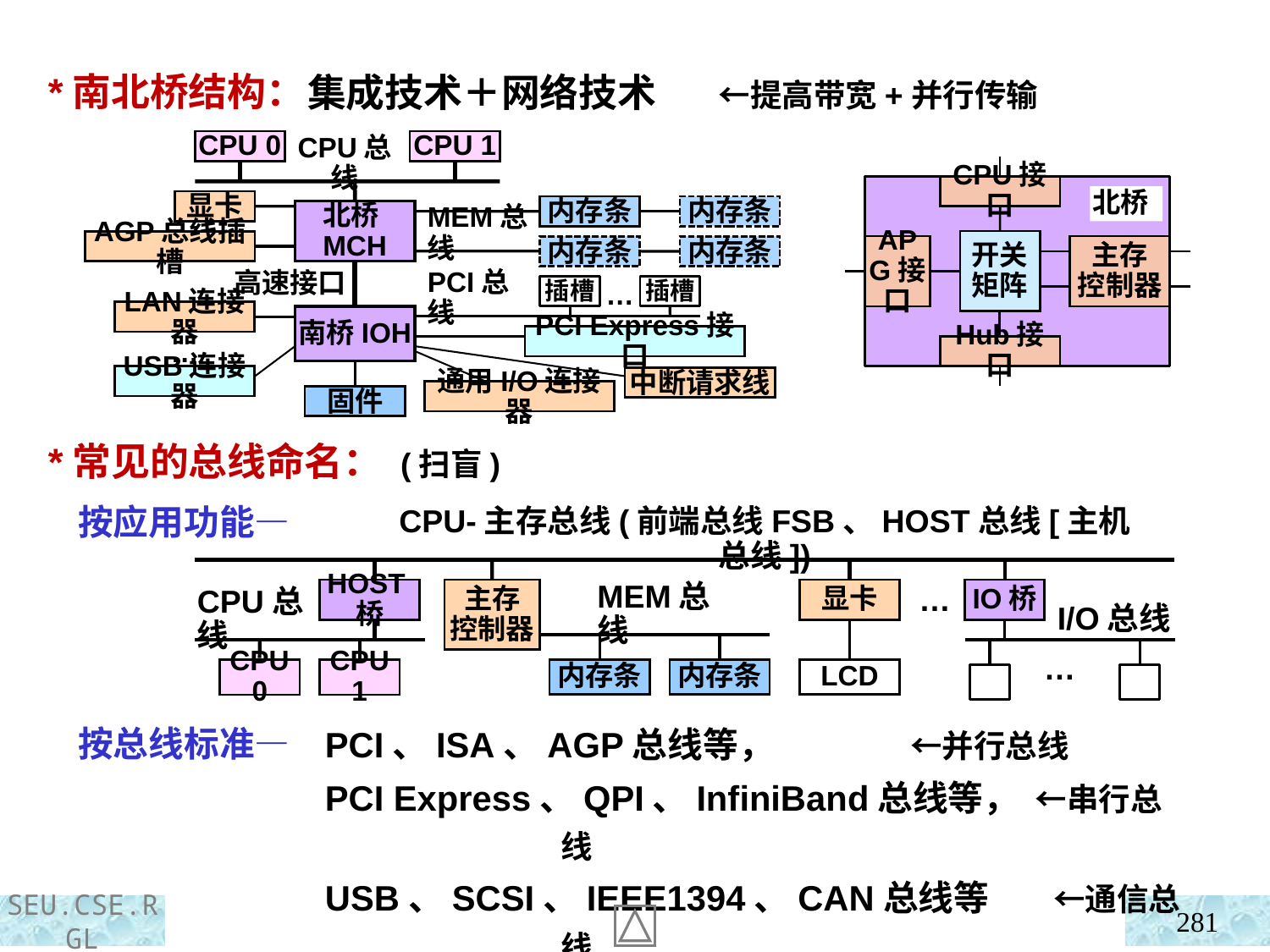

集成技术＋网络技术       ←提高带宽+并行传输
 *南北桥结构：

 *常见的总线命名： (扫盲)
    按应用功能—

    按总线标准—
CPU 0
CPU 1
CPU总线
显卡
内存条
内存条
北桥MCH
MEM总线
AGP总线插槽
内存条
内存条
高速接口
插槽
插槽
…
PCI总线
LAN连接器
南桥IOH
PCI Express接口
…
USB连接器
中断请求线
通用I/O连接器
固件

CPU接口
北桥
开关矩阵
APG接口
主存
控制器
Hub接口
CPU-主存总线(前端总线FSB、HOST总线[主机总线])
HOST桥
主存
控制器
显卡
IO桥
…
MEM总线
CPU总线
I/O总线
…
内存条
内存条
LCD
CPU0
CPU1

PCI、ISA、AGP总线等，                 ←并行总线
PCI Express、QPI、InfiniBand总线等，  ←串行总线
USB、SCSI、IEEE1394、CAN总线等        ←通信总线
281